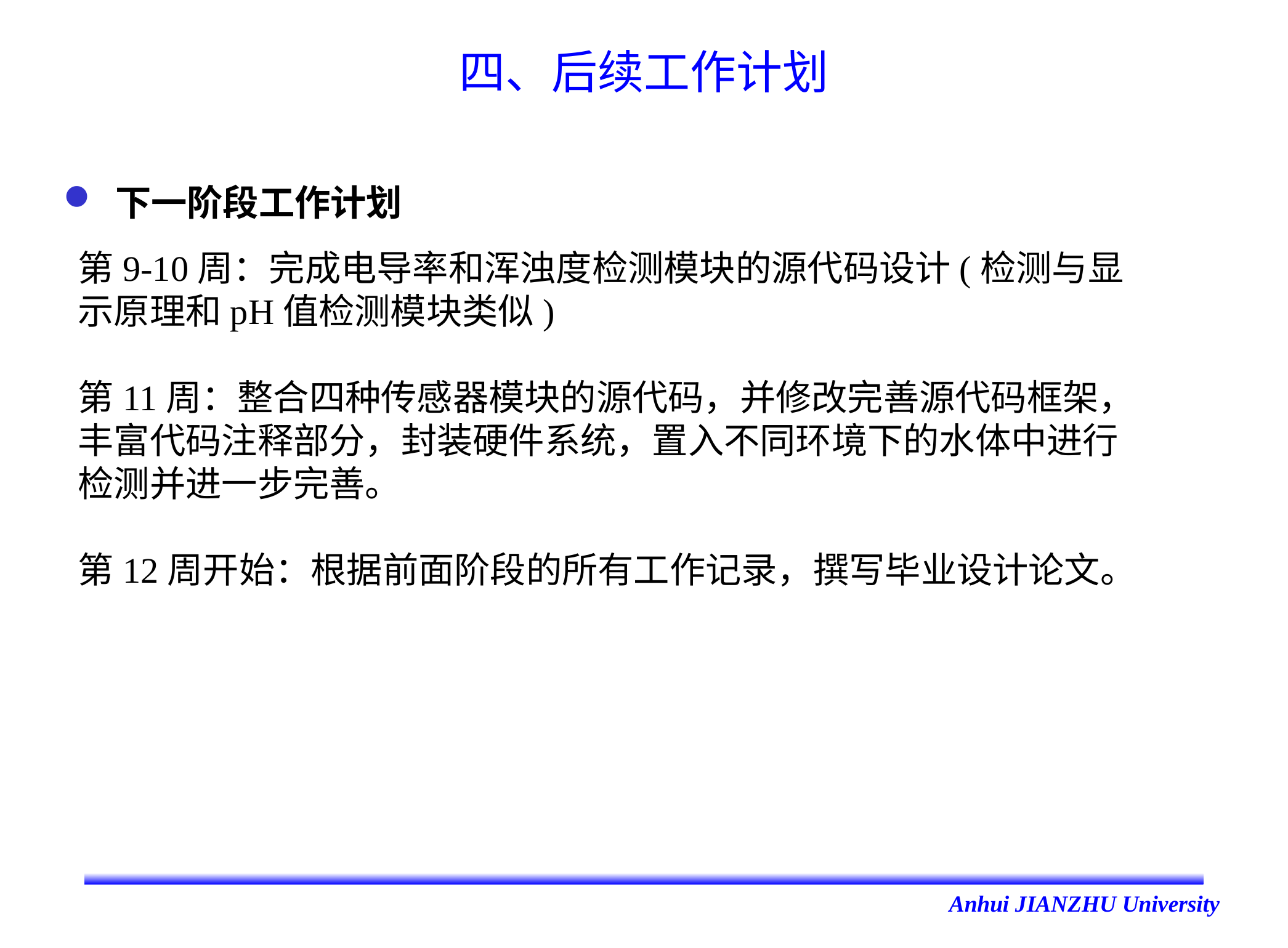

# 四、后续工作计划
下一阶段工作计划
第9-10周：完成电导率和浑浊度检测模块的源代码设计(检测与显示原理和pH值检测模块类似)

第11周：整合四种传感器模块的源代码，并修改完善源代码框架，丰富代码注释部分，封装硬件系统，置入不同环境下的水体中进行检测并进一步完善。

第12周开始：根据前面阶段的所有工作记录，撰写毕业设计论文。